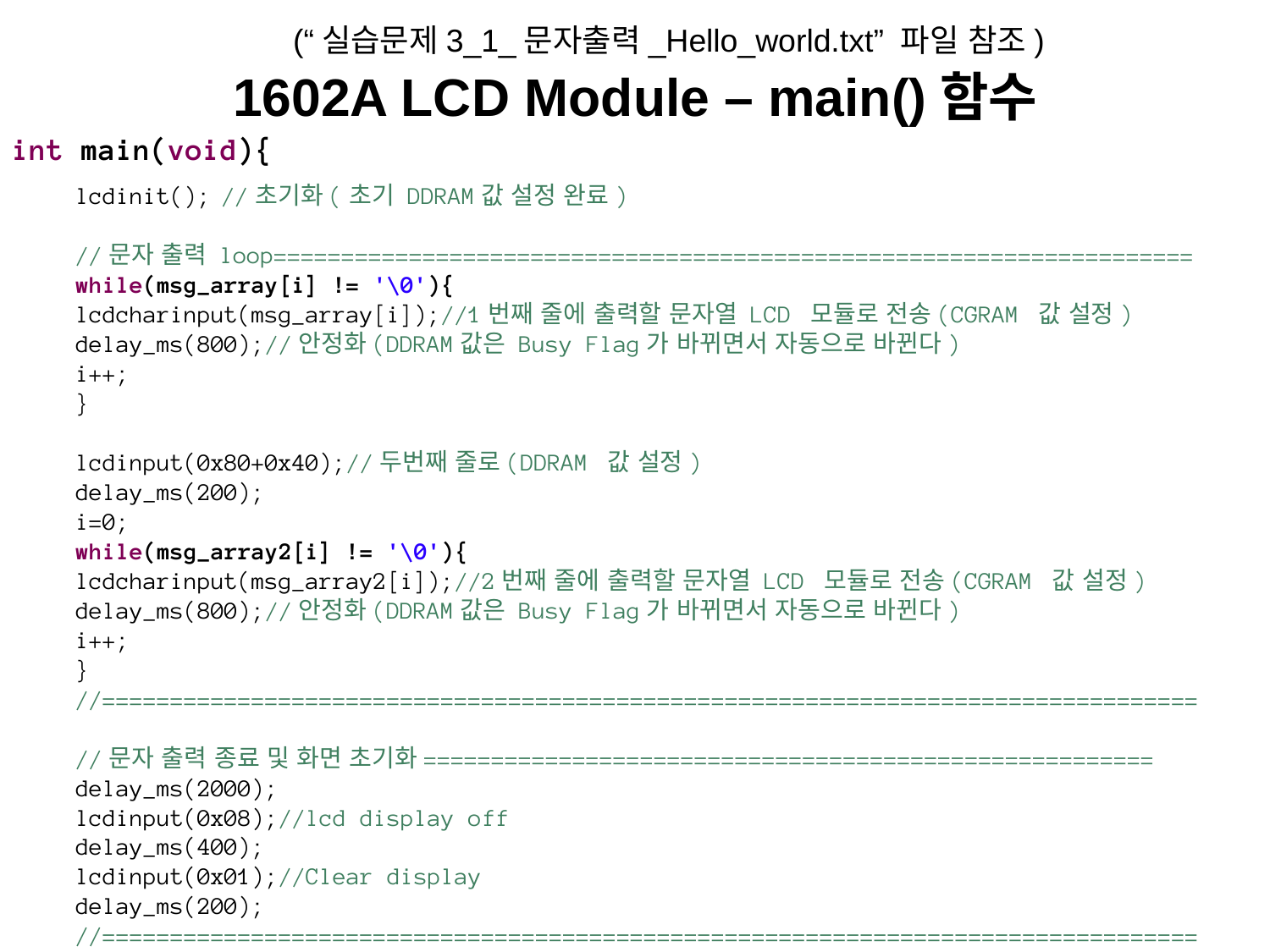

(“실습문제3_1_문자출력_Hello_world.txt” 파일 참조)
# 1602A LCD Module – main()함수
int main(void){
lcdinit(); //초기화(초기 DDRAM값 설정 완료)

//문자 출력 loop====================================================================
while(msg_array[i] != '\0'){
lcdcharinput(msg_array[i]);//1번째 줄에 출력할 문자열 LCD 모듈로 전송(CGRAM 값 설정)
delay_ms(800);//안정화(DDRAM값은 Busy Flag가 바뀌면서 자동으로 바뀐다)
i++;
}

lcdinput(0x80+0x40);//두번째 줄로(DDRAM 값 설정)
delay_ms(200);
i=0;
while(msg_array2[i] != '\0'){
lcdcharinput(msg_array2[i]);//2번째 줄에 출력할 문자열 LCD 모듈로 전송(CGRAM 값 설정)
delay_ms(800);//안정화(DDRAM값은 Busy Flag가 바뀌면서 자동으로 바뀐다)
i++;
}
//=================================================================================

//문자 출력 종료 및 화면 초기화======================================================
delay_ms(2000);
lcdinput(0x08);//lcd display off
delay_ms(400);
lcdinput(0x01);//Clear display
delay_ms(200);
//=================================================================================